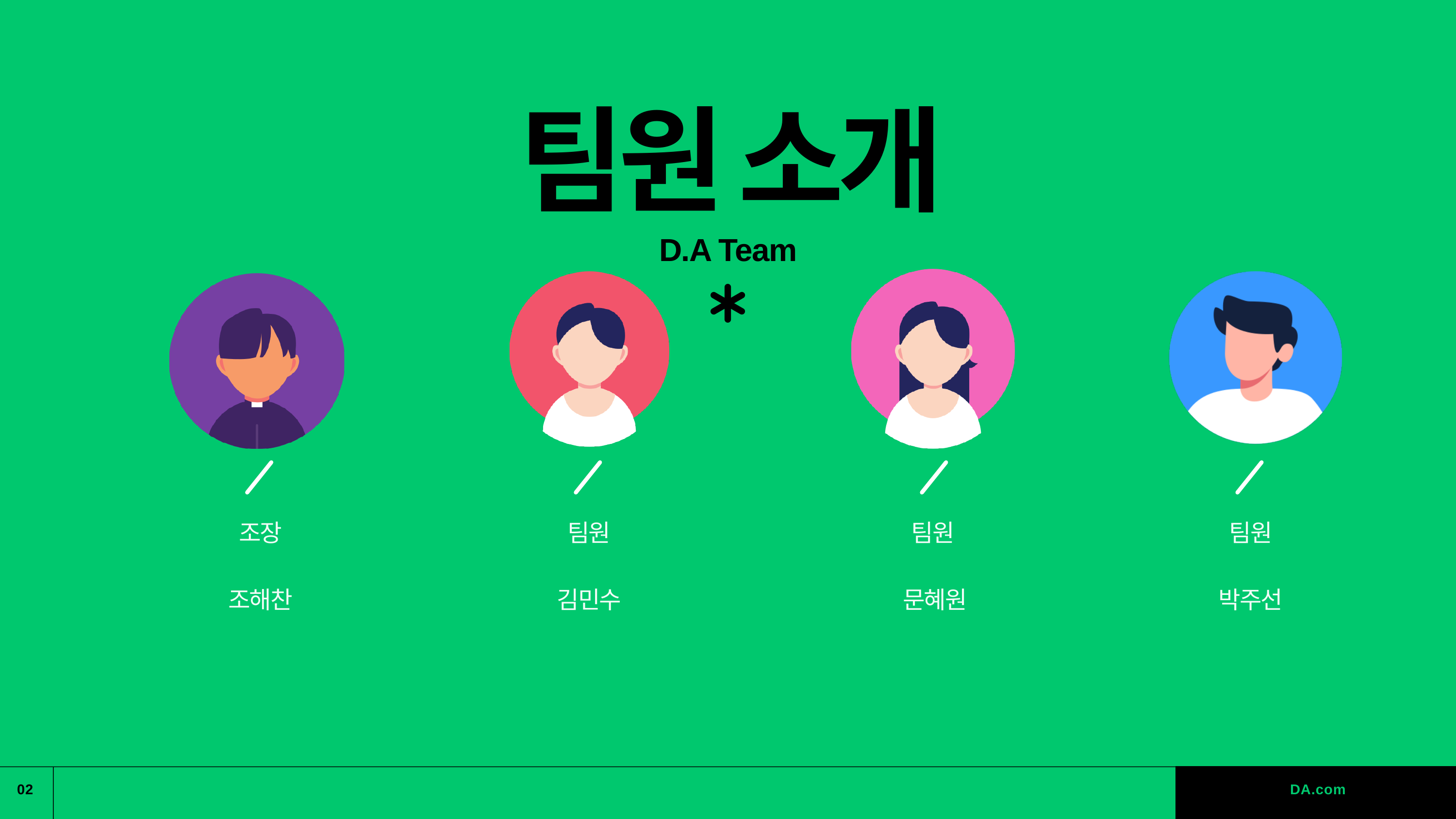

팀원 소개
D.A Team

조장

조해찬
팀원

김민수

팀원

문혜원
팀원

박주선

02
DA.com